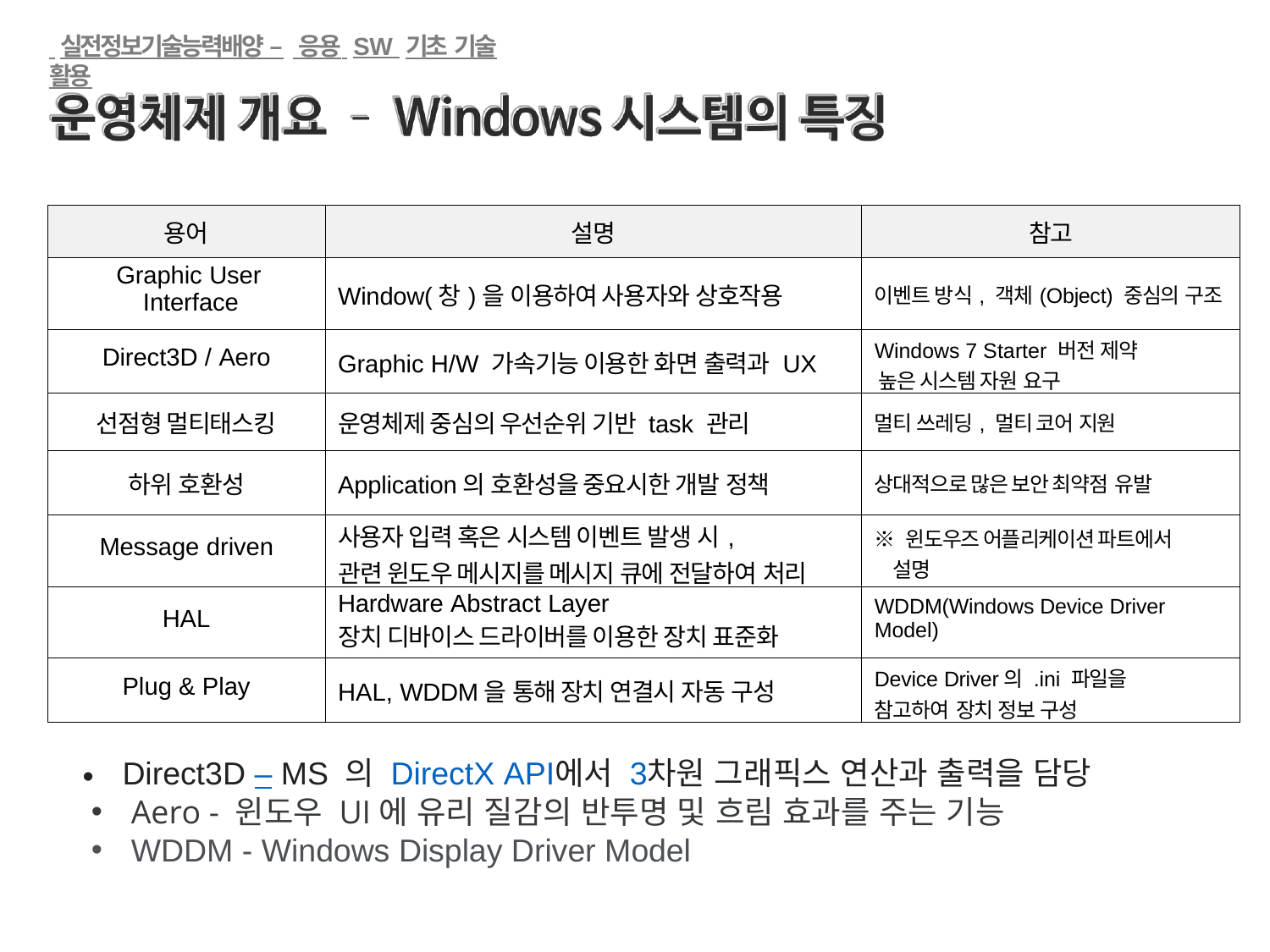

실전정보기술능력배양 – 응용 SW 기초 기술 활용

| 용어 | 설명 | 참고 |
| --- | --- | --- |
| Graphic User Interface | Window(창)을 이용하여 사용자와 상호작용 | 이벤트 방식, 객체(Object) 중심의 구조 |
| Direct3D / Aero | Graphic H/W 가속기능 이용한 화면 출력과 UX | Windows 7 Starter 버전 제약 높은 시스템 자원 요구 |
| 선점형 멀티태스킹 | 운영체제 중심의 우선순위 기반 task 관리 | 멀티 쓰레딩, 멀티 코어 지원 |
| 하위 호환성 | Application의 호환성을 중요시한 개발 정책 | 상대적으로 많은 보안 최약점 유발 |
| Message driven | 사용자 입력 혹은 시스템 이벤트 발생 시, 관련 윈도우 메시지를 메시지 큐에 전달하여 처리 | ※ 윈도우즈 어플리케이션 파트에서 설명 |
| HAL | Hardware Abstract Layer 장치 디바이스 드라이버를 이용한 장치 표준화 | WDDM(Windows Device Driver Model) |
| Plug & Play | HAL, WDDM을 통해 장치 연결시 자동 구성 | Device Driver의 .ini 파일을 참고하여 장치 정보 구성 |
Direct3D – MS 의 DirectX API에서 3차원 그래픽스 연산과 출력을 담당
Aero - 윈도우 UI에 유리 질감의 반투명 및 흐림 효과를 주는 기능
WDDM - Windows Display Driver Model